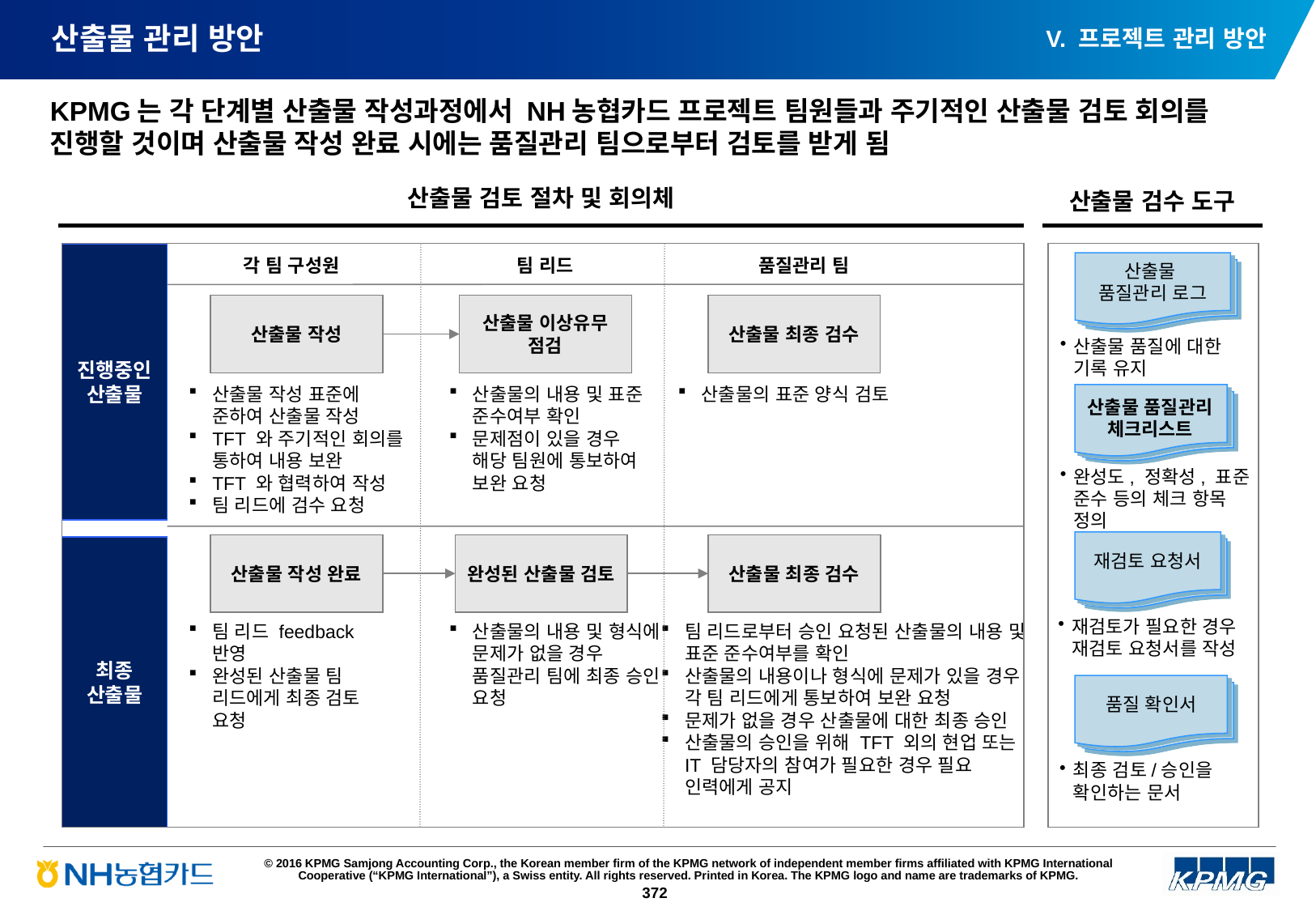

V. 프로젝트 관리 방안
# 산출물 관리 방안
KPMG는 각 단계별 산출물 작성과정에서 NH농협카드 프로젝트 팀원들과 주기적인 산출물 검토 회의를 진행할 것이며 산출물 작성 완료 시에는 품질관리 팀으로부터 검토를 받게 됨
산출물 검토 절차 및 회의체
산출물 검수 도구

진행중인 산출물

품질관리 팀
각 팀 구성원
팀 리드
산출물
품질관리 로그

산출물 작성
산출물 이상유무 점검
산출물 최종 검수
산출물 품질에 대한 기록 유지
산출물 작성 표준에 준하여 산출물 작성
TFT 와 주기적인 회의를 통하여 내용 보완
TFT 와 협력하여 작성
팀 리드에 검수 요청
산출물의 내용 및 표준 준수여부 확인
문제점이 있을 경우 해당 팀원에 통보하여 보완 요청
산출물의 표준 양식 검토

산출물 품질관리
체크리스트
완성도, 정확성, 표준 준수 등의 체크 항목 정의

재검토 요청서

산출물 작성 완료
완성된 산출물 검토
산출물 최종 검수
최종 산출물
재검토가 필요한 경우 재검토 요청서를 작성
팀 리드 feedback 반영
완성된 산출물 팀 리드에게 최종 검토 요청
산출물의 내용 및 형식에 문제가 없을 경우 품질관리 팀에 최종 승인 요청
팀 리드로부터 승인 요청된 산출물의 내용 및 표준 준수여부를 확인
산출물의 내용이나 형식에 문제가 있을 경우 각 팀 리드에게 통보하여 보완 요청
문제가 없을 경우 산출물에 대한 최종 승인
산출물의 승인을 위해 TFT 외의 현업 또는 IT 담당자의 참여가 필요한 경우 필요 인력에게 공지
품질 확인서

최종 검토/승인을 확인하는 문서